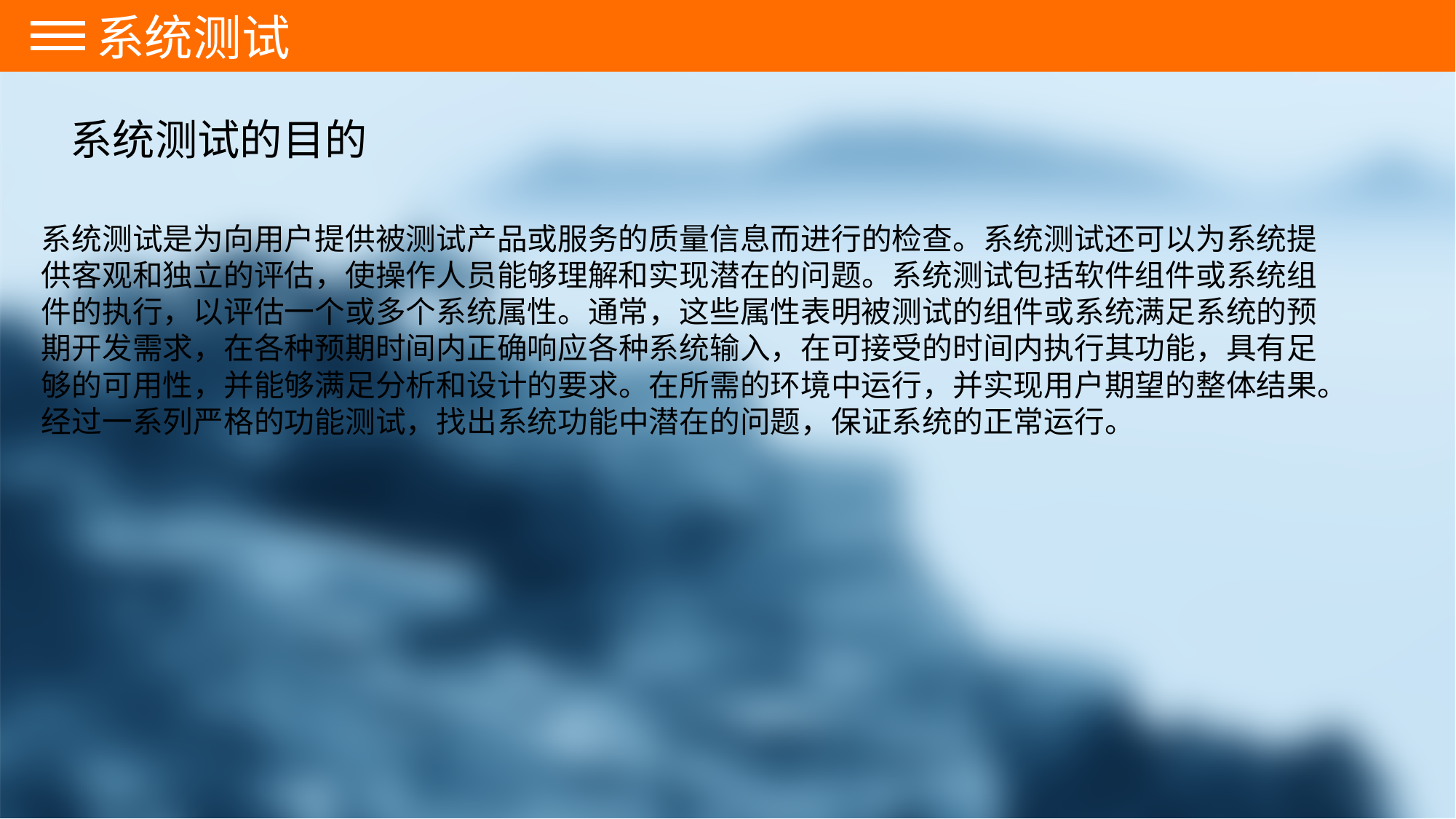

系统测试
系统测试的目的
系统测试是为向用户提供被测试产品或服务的质量信息而进行的检查。系统测试还可以为系统提供客观和独立的评估，使操作人员能够理解和实现潜在的问题。系统测试包括软件组件或系统组件的执行，以评估一个或多个系统属性。通常，这些属性表明被测试的组件或系统满足系统的预期开发需求，在各种预期时间内正确响应各种系统输入，在可接受的时间内执行其功能，具有足够的可用性，并能够满足分析和设计的要求。在所需的环境中运行，并实现用户期望的整体结果。经过一系列严格的功能测试，找出系统功能中潜在的问题，保证系统的正常运行。